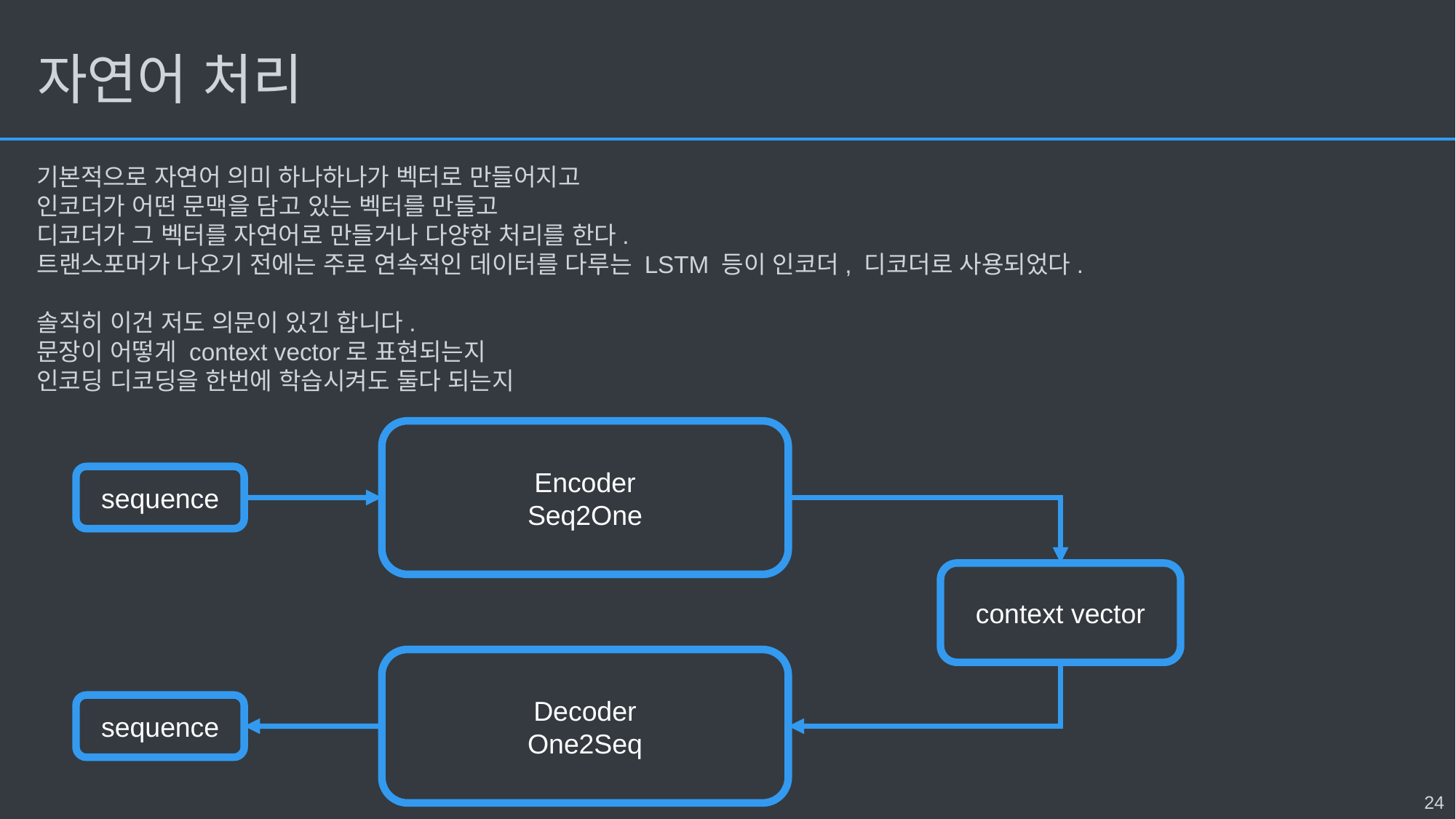

# 자연어 처리
기본적으로 자연어 의미 하나하나가 벡터로 만들어지고
인코더가 어떤 문맥을 담고 있는 벡터를 만들고
디코더가 그 벡터를 자연어로 만들거나 다양한 처리를 한다.
트랜스포머가 나오기 전에는 주로 연속적인 데이터를 다루는 LSTM 등이 인코더, 디코더로 사용되었다.

솔직히 이건 저도 의문이 있긴 합니다.
문장이 어떻게 context vector로 표현되는지
인코딩 디코딩을 한번에 학습시켜도 둘다 되는지
Encoder
Seq2One
sequence
Decoder
One2Seq
sequence
context vector
24